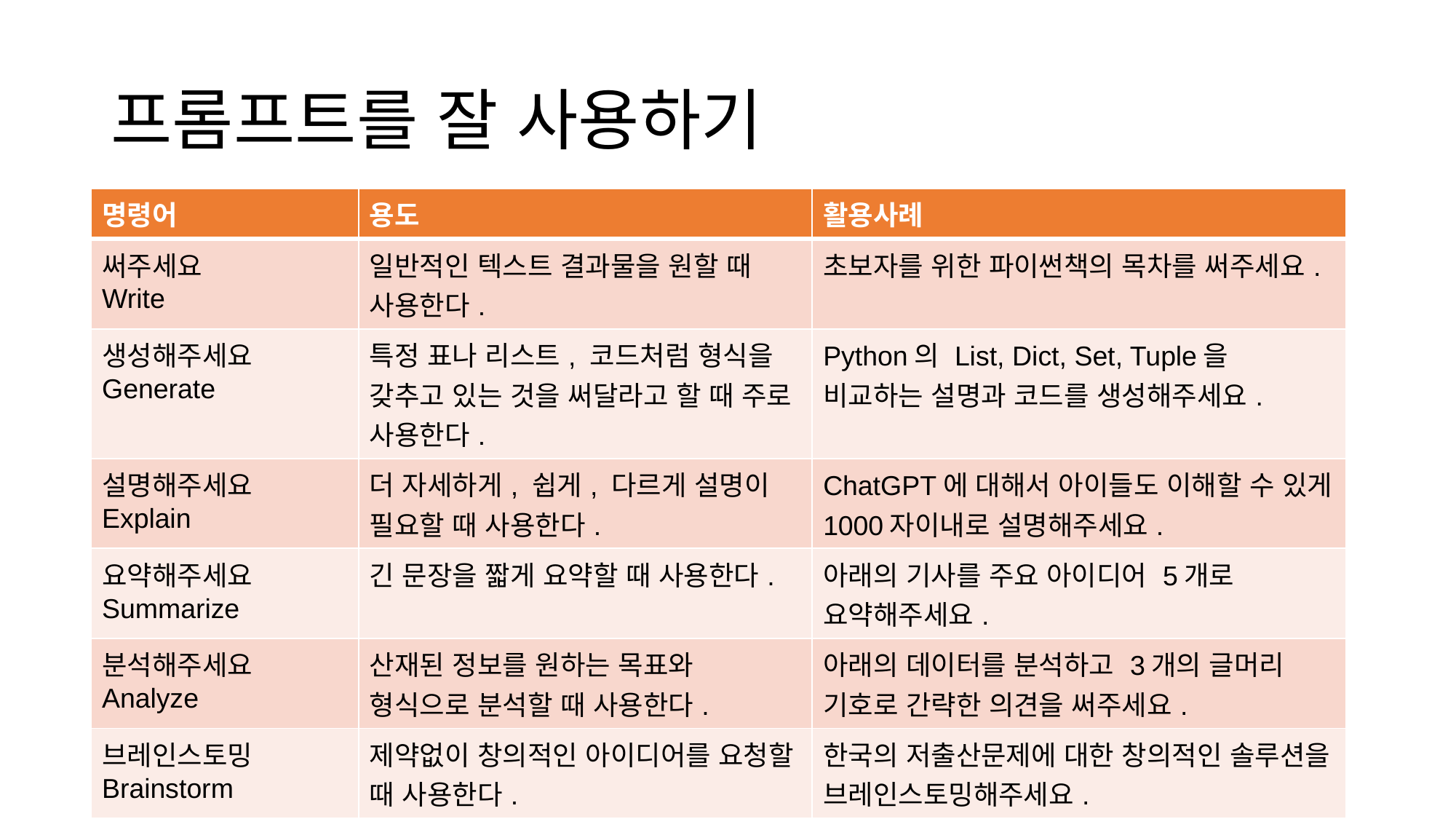

# 프롬프트를 잘 사용하기
| 명령어 | 용도 | 활용사례 |
| --- | --- | --- |
| 써주세요 Write | 일반적인 텍스트 결과물을 원할 때 사용한다. | 초보자를 위한 파이썬책의 목차를 써주세요. |
| 생성해주세요 Generate | 특정 표나 리스트, 코드처럼 형식을 갖추고 있는 것을 써달라고 할 때 주로 사용한다. | Python의 List, Dict, Set, Tuple을 비교하는 설명과 코드를 생성해주세요. |
| 설명해주세요Explain | 더 자세하게, 쉽게, 다르게 설명이 필요할 때 사용한다. | ChatGPT에 대해서 아이들도 이해할 수 있게 1000자이내로 설명해주세요. |
| 요약해주세요Summarize | 긴 문장을 짧게 요약할 때 사용한다. | 아래의 기사를 주요 아이디어 5개로 요약해주세요. |
| 분석해주세요 Analyze | 산재된 정보를 원하는 목표와 형식으로 분석할 때 사용한다. | 아래의 데이터를 분석하고 3개의 글머리 기호로 간략한 의견을 써주세요. |
| 브레인스토밍 Brainstorm | 제약없이 창의적인 아이디어를 요청할 때 사용한다. | 한국의 저출산문제에 대한 창의적인 솔루션을 브레인스토밍해주세요. |